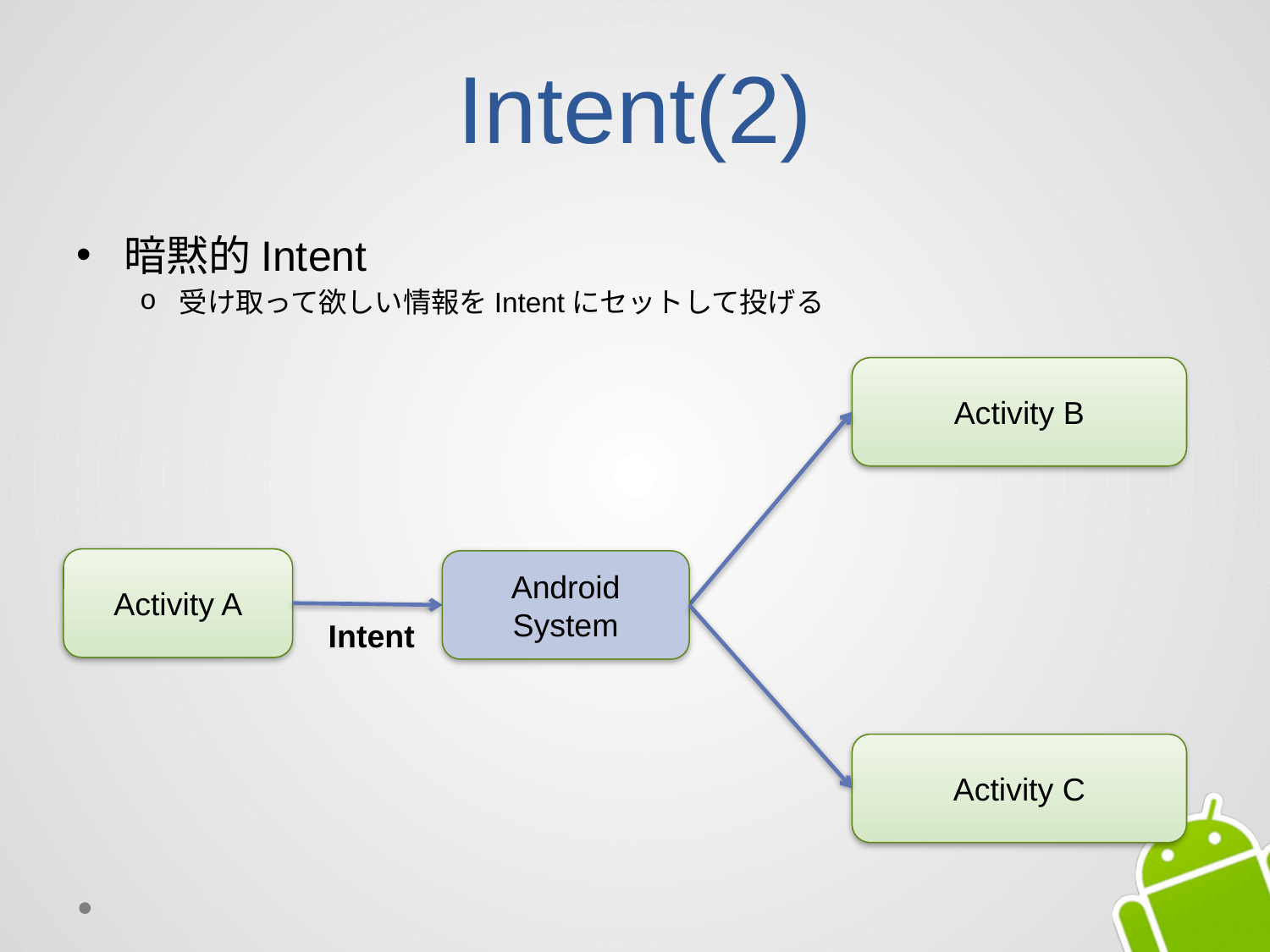

# Intent(2)
暗黙的Intent
受け取って欲しい情報をIntentにセットして投げる
Activity B
Activity A
Android
System
Intent
Activity C